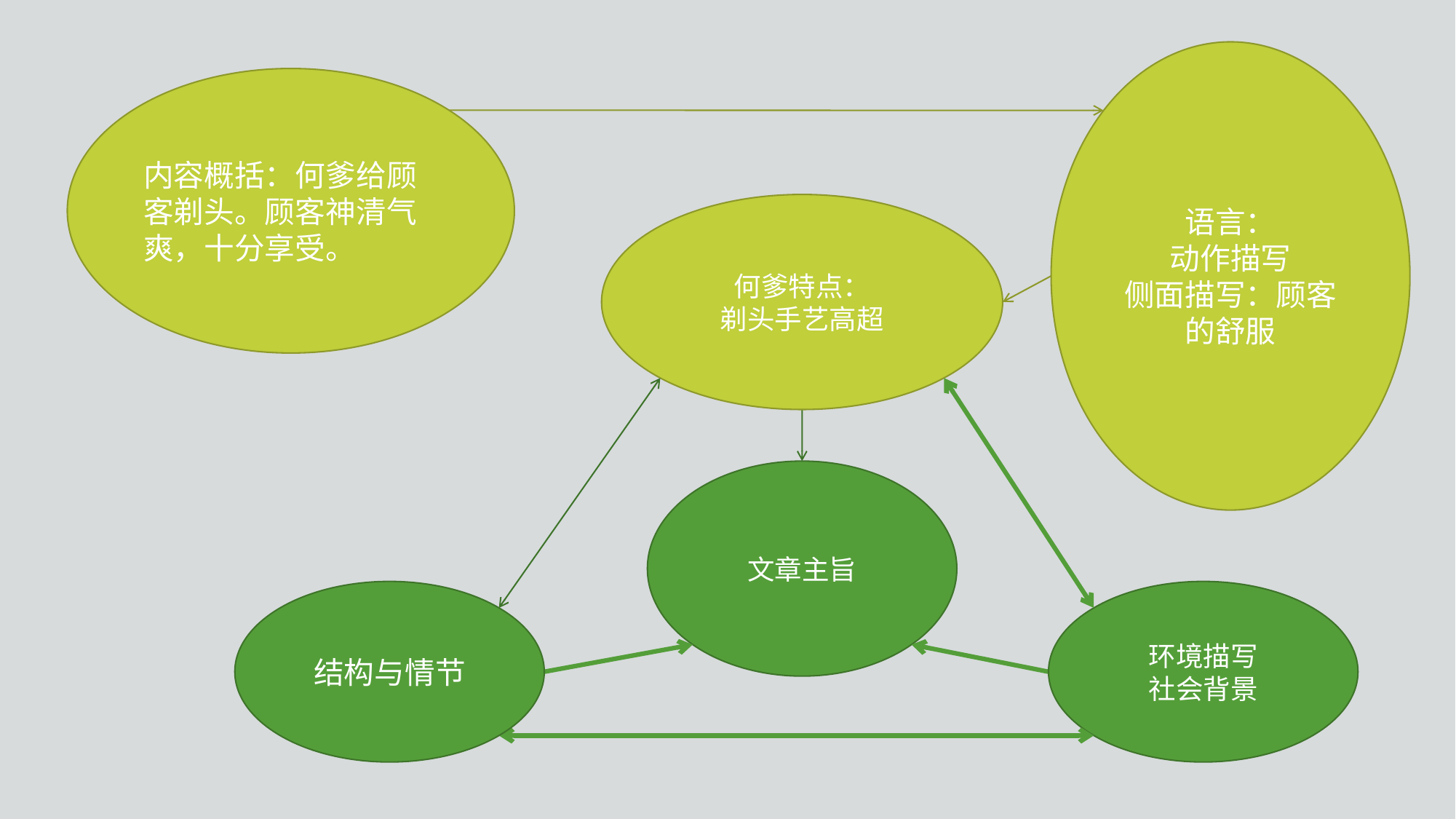

语言：
动作描写
侧面描写：顾客的舒服
内容概括：何爹给顾客剃头。顾客神清气爽，十分享受。
何爹特点：
剃头手艺高超
文章主旨
结构与情节
环境描写
社会背景